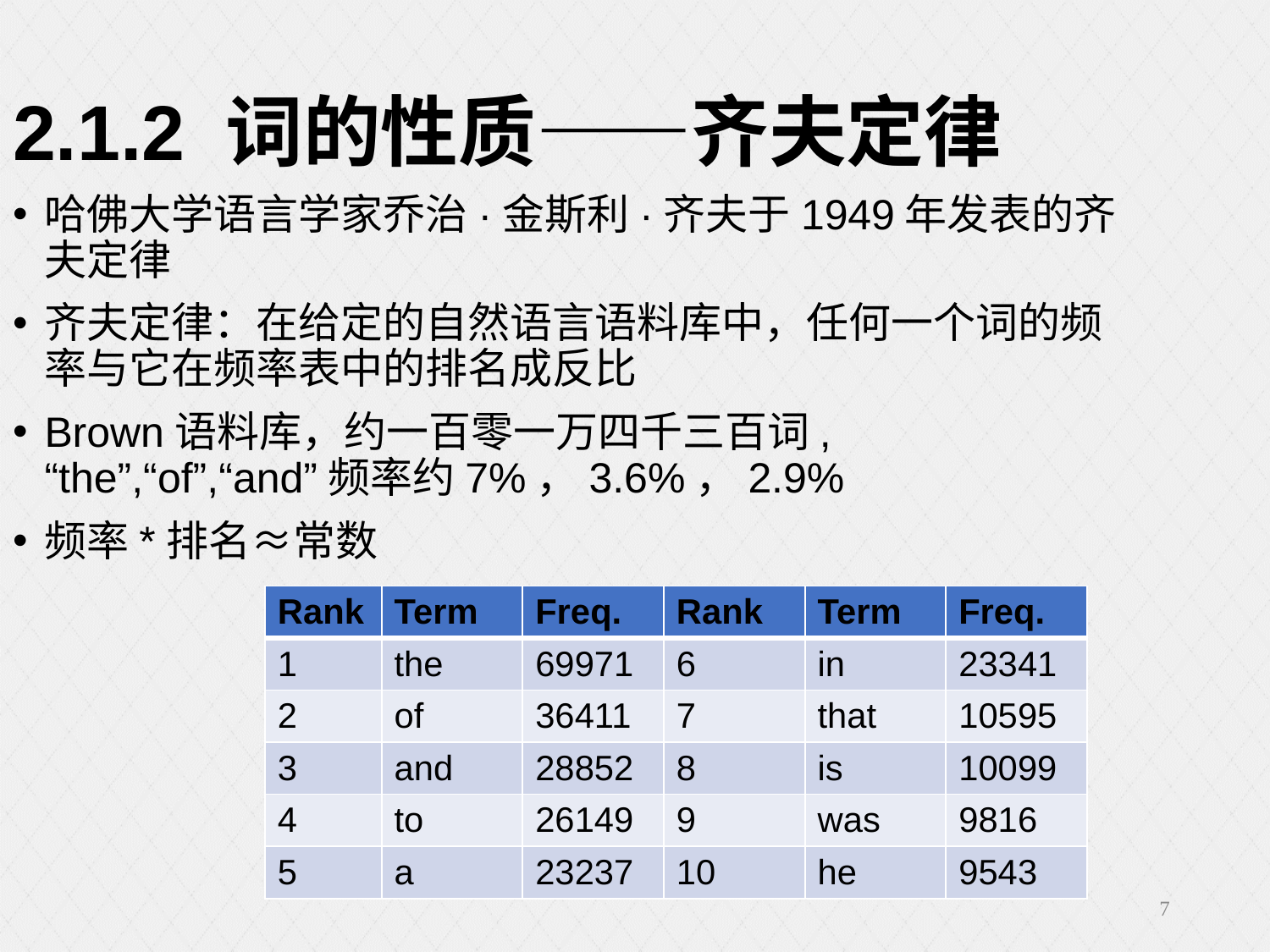

2.1.2 词的性质——齐夫定律
哈佛大学语言学家乔治·金斯利·齐夫于1949年发表的齐夫定律
齐夫定律：在给定的自然语言语料库中，任何一个词的频率与它在频率表中的排名成反比
Brown语料库，约一百零一万四千三百词, “the”,“of”,“and”频率约7%，3.6%，2.9%
频率*排名≈常数
| Rank | Term | Freq. | Rank | Term | Freq. |
| --- | --- | --- | --- | --- | --- |
| 1 | the | 69971 | 6 | in | 23341 |
| 2 | of | 36411 | 7 | that | 10595 |
| 3 | and | 28852 | 8 | is | 10099 |
| 4 | to | 26149 | 9 | was | 9816 |
| 5 | a | 23237 | 10 | he | 9543 |
7